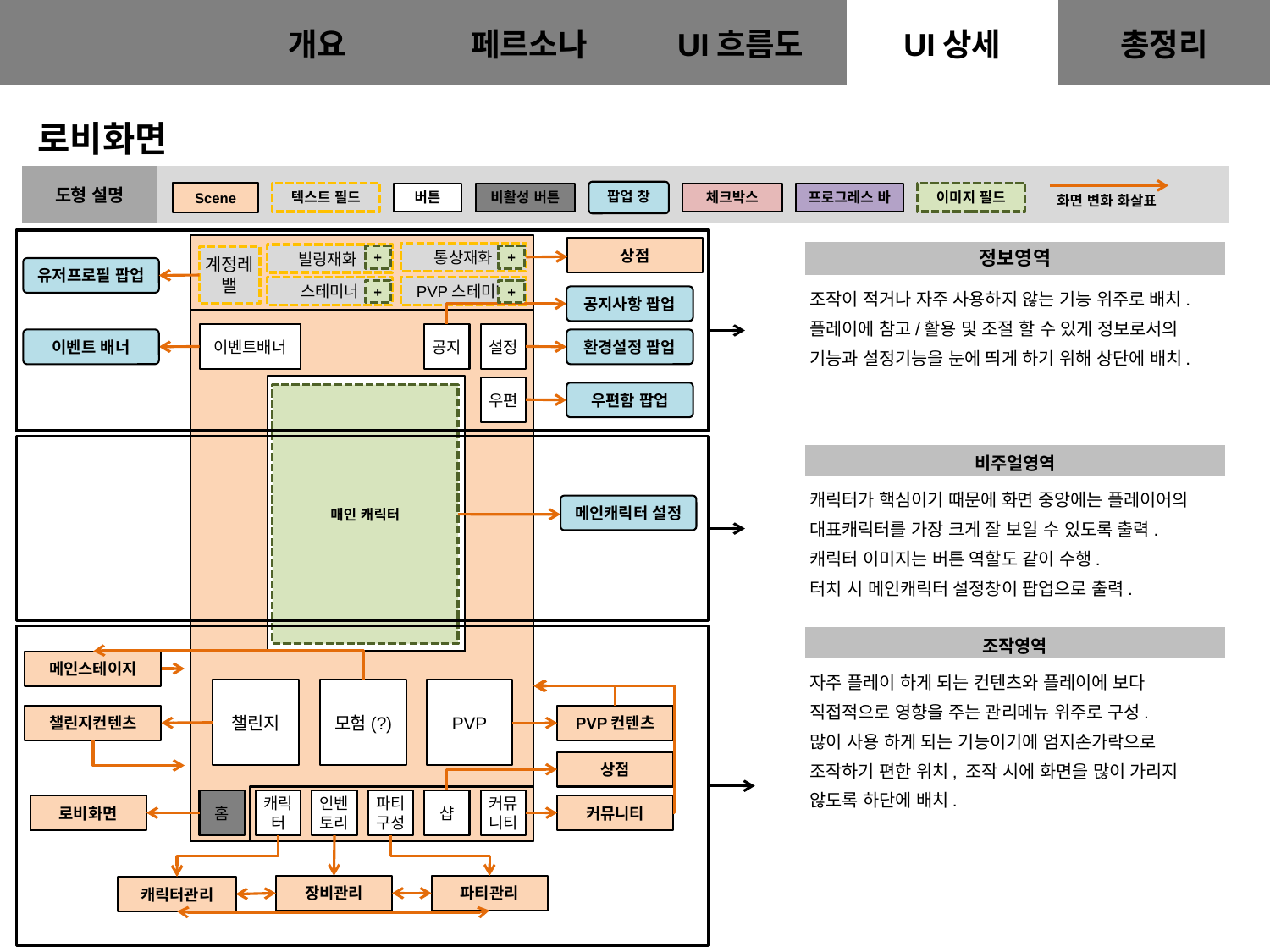

로비화면

Scene

상점
| 정보영역 |
| --- |
| 조작이 적거나 자주 사용하지 않는 기능 위주로 배치. 플레이에 참고/활용 및 조절 할 수 있게 정보로서의 기능과 설정기능을 눈에 띄게 하기 위해 상단에 배치. |
통상재화
빌링재화
+
+
계정레밸
유저프로필 팝업
PVP스테미너
스테미너
+
+
공지사항 팝업
이벤트배너
공지
설정
환경설정 팝업
이벤트 배너
버튼
우편
우편함 팝업
매인 캐릭터

| 비주얼영역 |
| --- |
| 캐릭터가 핵심이기 때문에 화면 중앙에는 플레이어의 대표캐릭터를 가장 크게 잘 보일 수 있도록 출력. 캐릭터 이미지는 버튼 역할도 같이 수행. 터치 시 메인캐릭터 설정창이 팝업으로 출력. |
메인캐릭터 설정

| 조작영역 |
| --- |
| 자주 플레이 하게 되는 컨텐츠와 플레이에 보다 직접적으로 영향을 주는 관리메뉴 위주로 구성. 많이 사용 하게 되는 기능이기에 엄지손가락으로 조작하기 편한 위치, 조작 시에 화면을 많이 가리지 않도록 하단에 배치. |
메인스테이지
챌린지
모험(?)
PVP
챌린지컨텐츠
PVP컨텐츠
상점

홈
캐릭터
인벤토리
파티구성
샵
커뮤니티
로비화면
커뮤니티
장비관리
파티관리
캐릭터관리